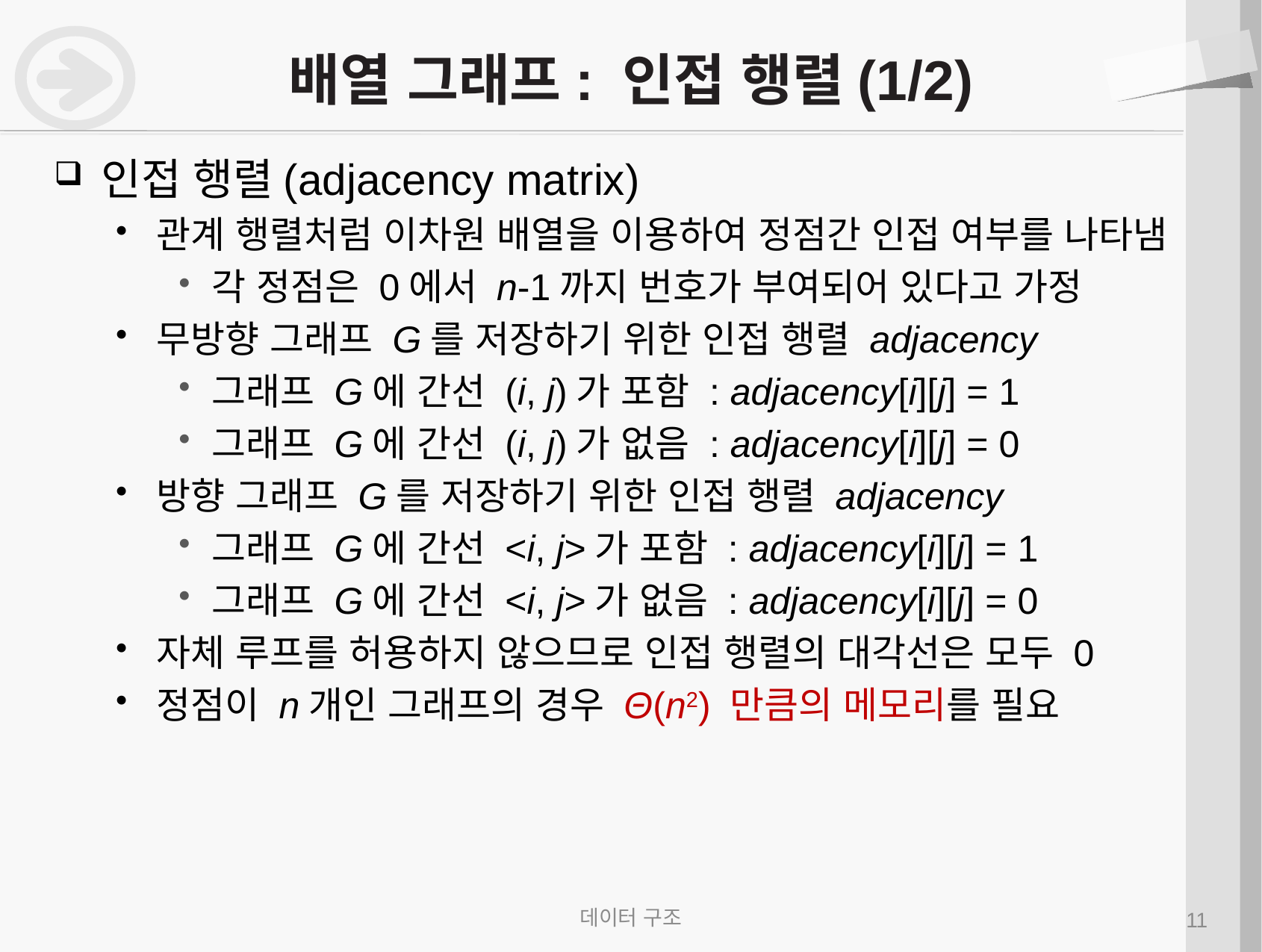

# 배열 그래프: 인접 행렬(1/2)
인접 행렬(adjacency matrix)
관계 행렬처럼 이차원 배열을 이용하여 정점간 인접 여부를 나타냄
각 정점은 0에서 n-1까지 번호가 부여되어 있다고 가정
무방향 그래프 G를 저장하기 위한 인접 행렬 adjacency
그래프 G에 간선 (i, j)가 포함 : adjacency[i][j] = 1
그래프 G에 간선 (i, j)가 없음 : adjacency[i][j] = 0
방향 그래프 G를 저장하기 위한 인접 행렬 adjacency
그래프 G에 간선 <i, j>가 포함 : adjacency[i][j] = 1
그래프 G에 간선 <i, j>가 없음 : adjacency[i][j] = 0
자체 루프를 허용하지 않으므로 인접 행렬의 대각선은 모두 0
정점이 n개인 그래프의 경우 Θ(n2) 만큼의 메모리를 필요
데이터 구조
11